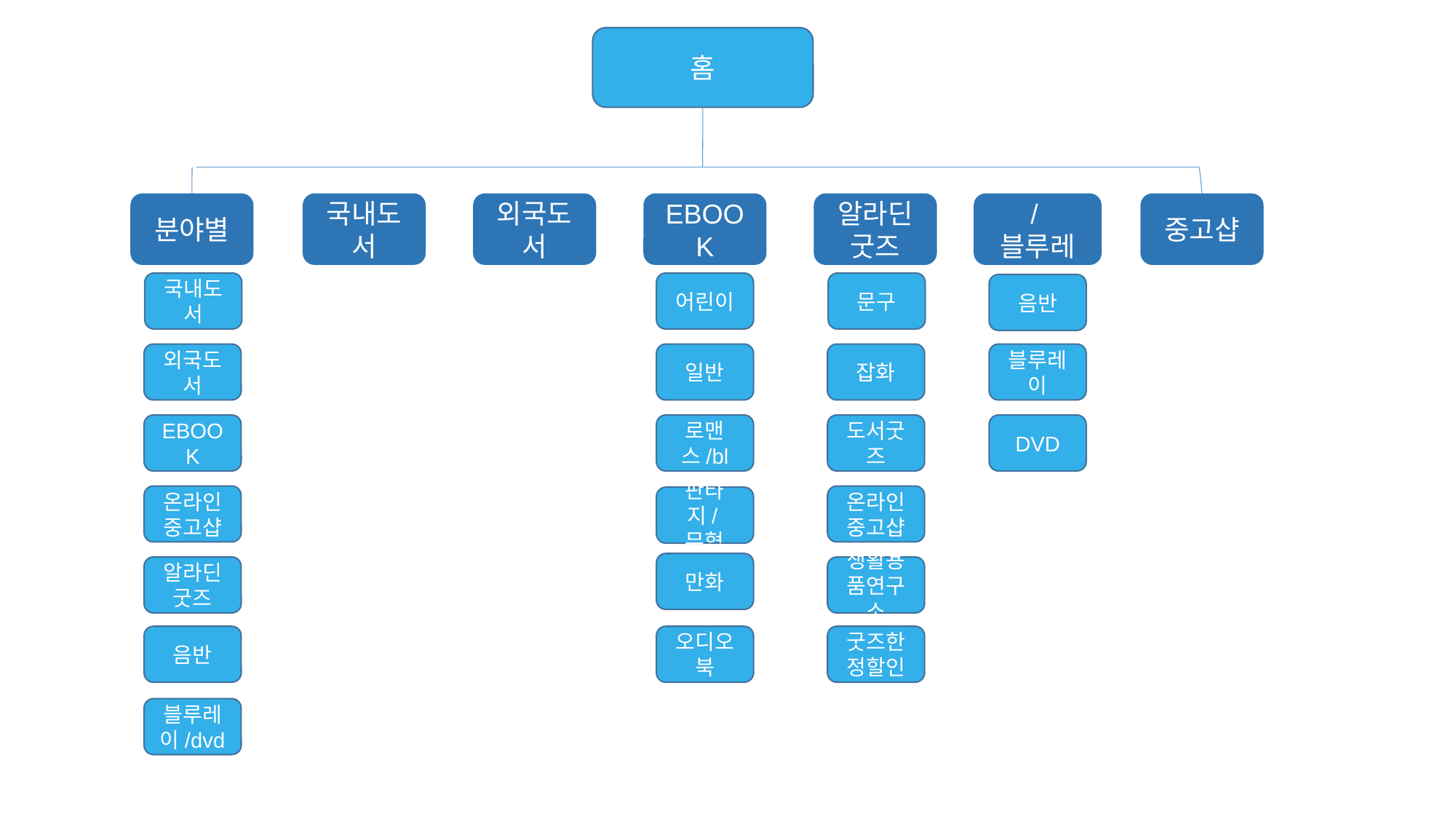

홈
분야별
국내도서
외국도서
EBOOK
알라딘
굿즈
음반
/블루레이
중고샵
국내도서
어린이
문구
음반
블루레이
외국도서
일반
잡화
로맨스/bl
DVD
EBOOK
도서굿즈
온라인 중고샵
온라인 중고샵
판타지/무협
만화
알라딘 굿즈
생활용품연구소
음반
오디오북
굿즈한정할인
블루레이/dvd